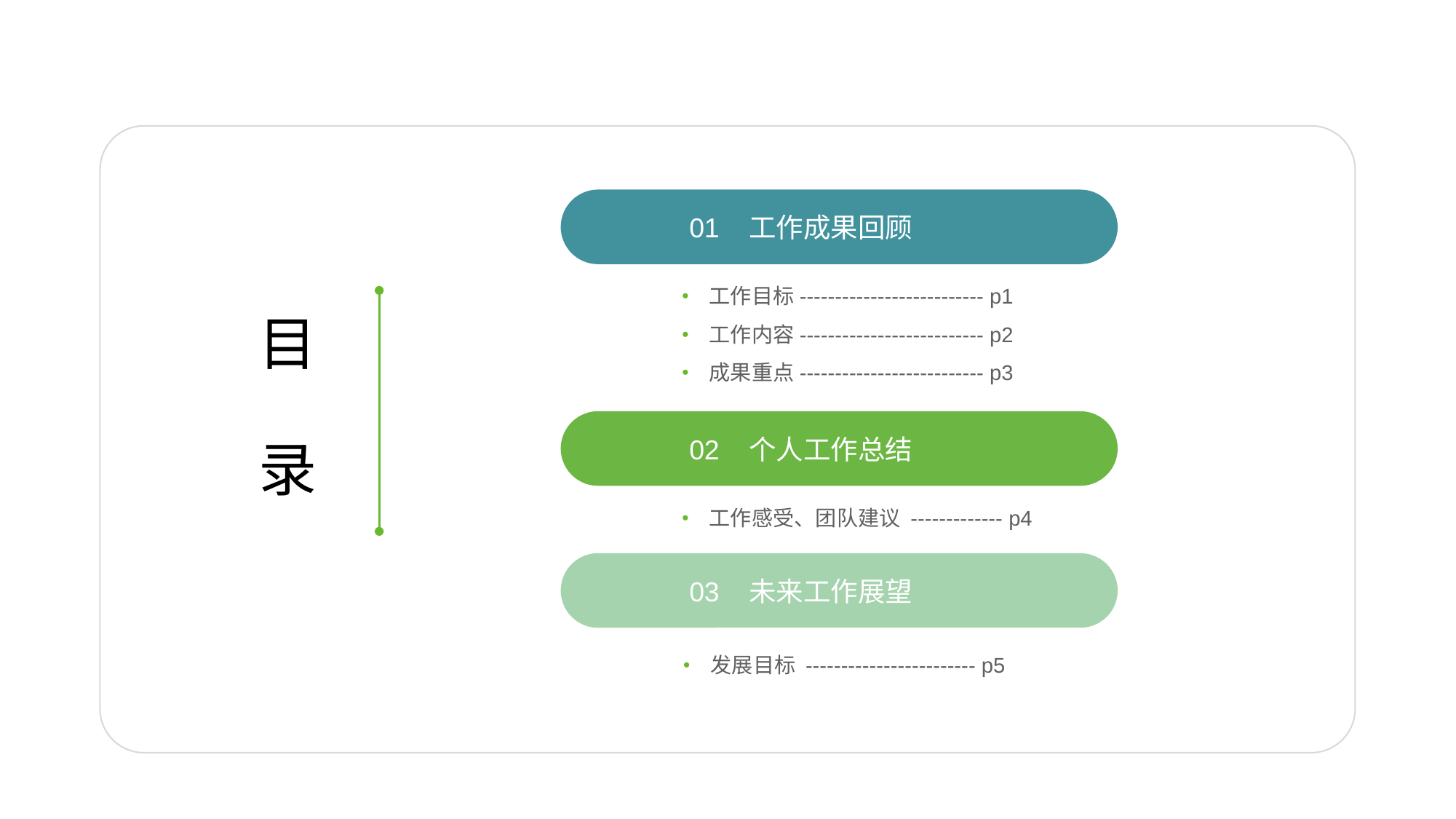

01   工作成果回顾
工作目标-------------------------- p1
工作内容-------------------------- p2
成果重点-------------------------- p3
# 目 录
              02   个人工作总结
工作感受、团队建议 ------------- p4
              03   未来工作展望
发展目标 ------------------------ p5